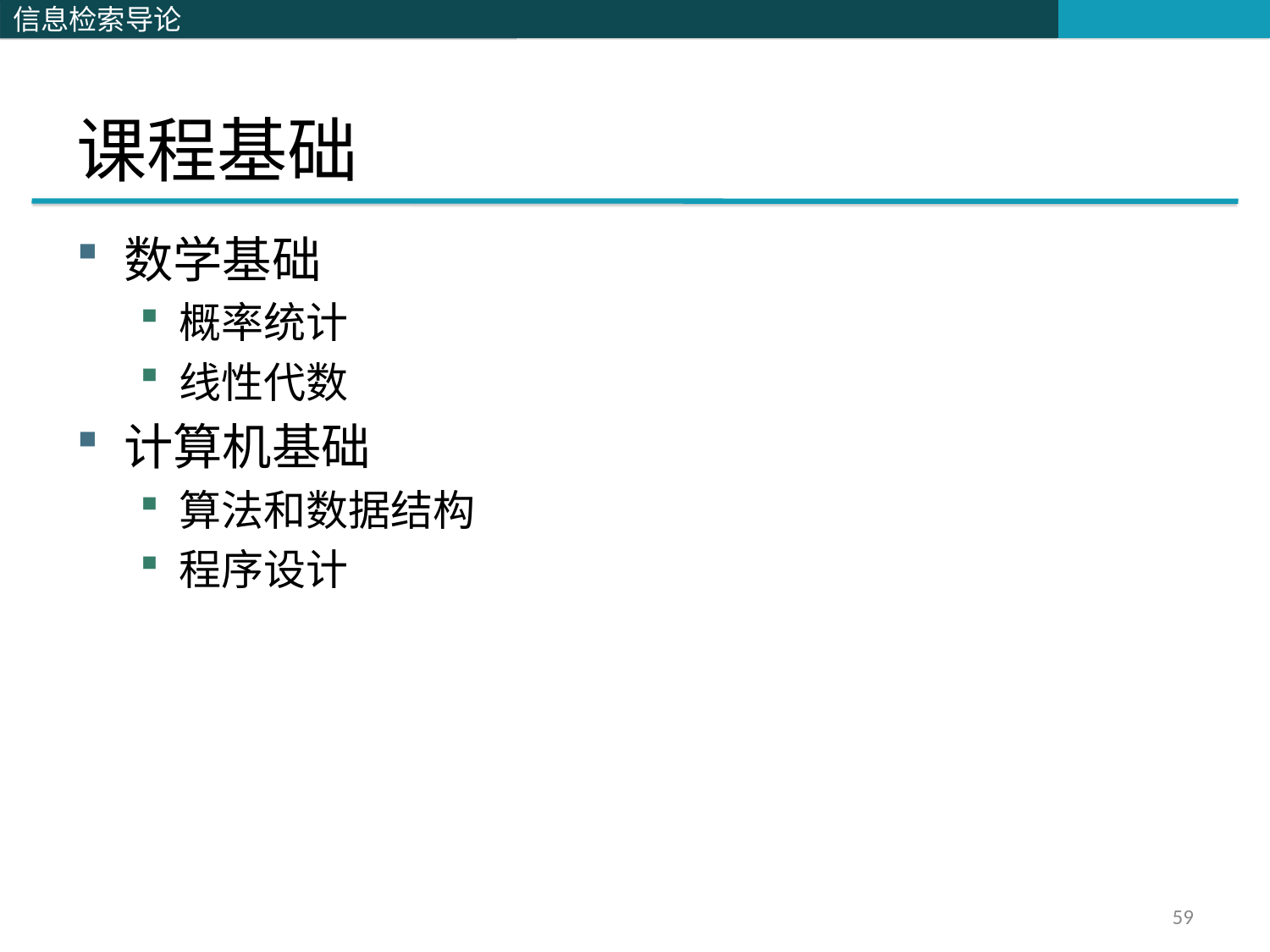

# 课程基础
数学基础
概率统计
线性代数
计算机基础
算法和数据结构
程序设计
59